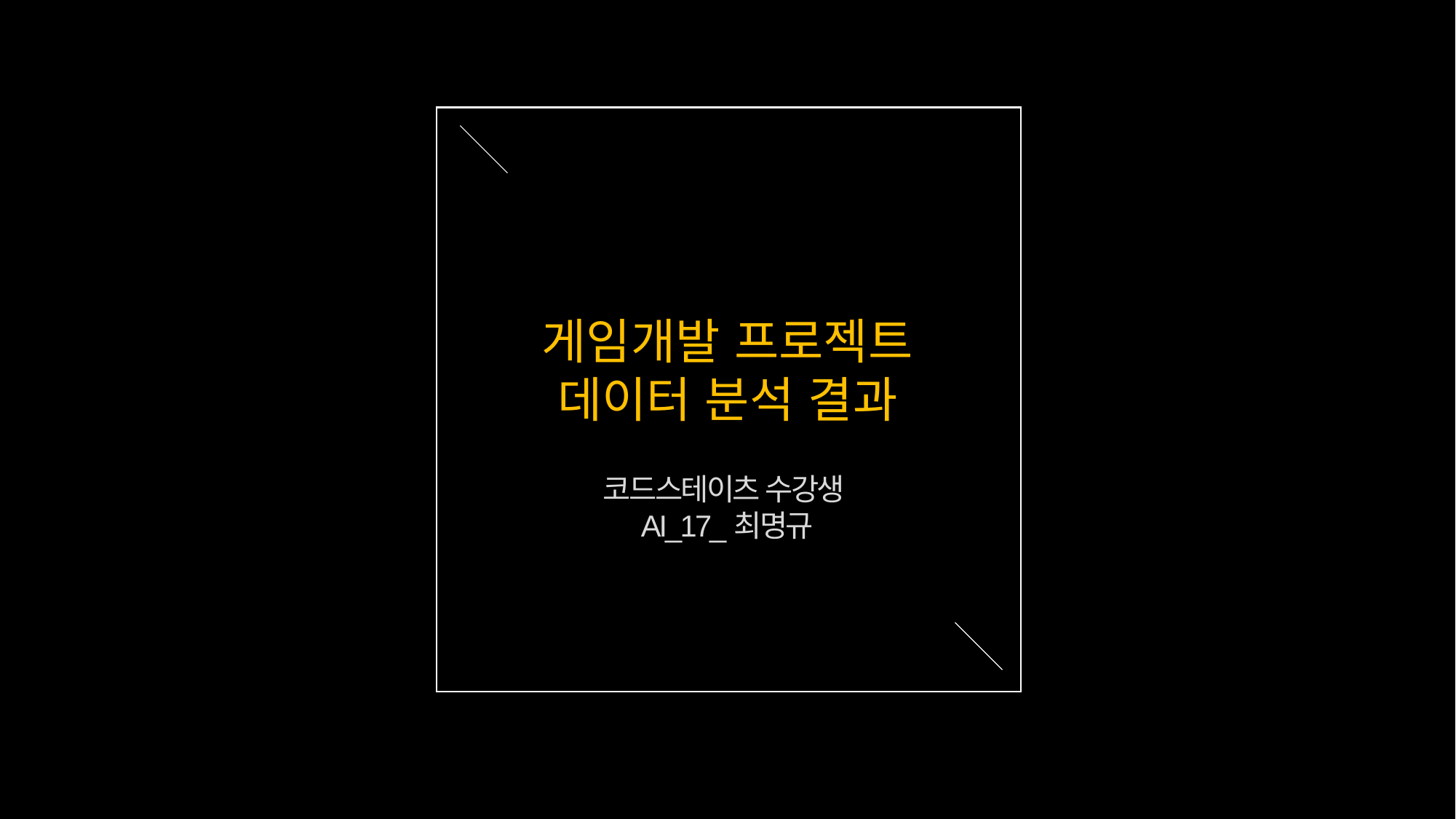

게임개발 프로젝트
데이터 분석 결과
코드스테이츠 수강생
AI_17_최명규